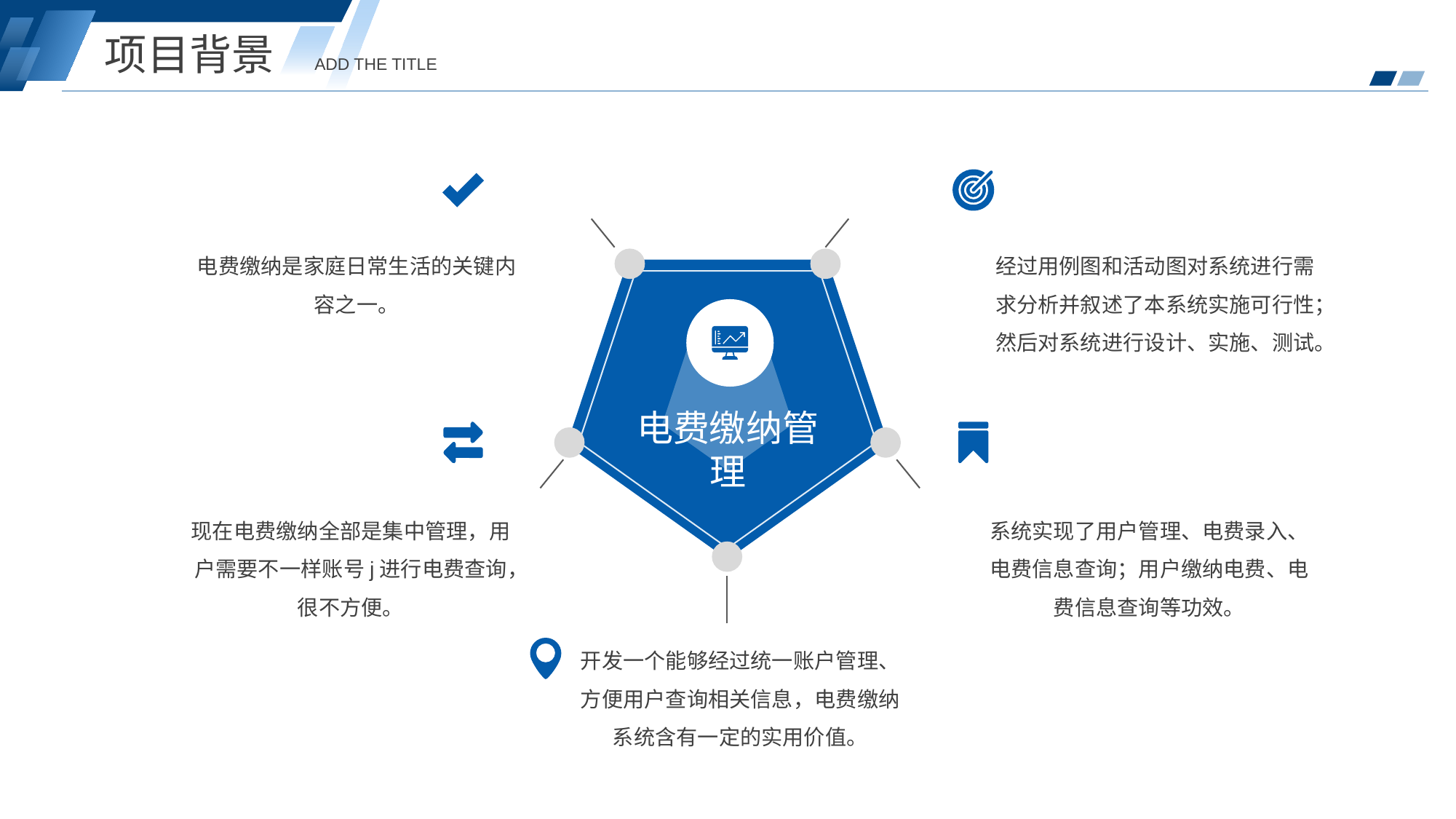

项目背景

ADD THE TITLE

电费缴纳是家庭日常生活的关键内容之一。
经过用例图和活动图对系统进行需求分析并叙述了本系统实施可行性；然后对系统进行设计、实施、测试。

电费缴纳管理

现在电费缴纳全部是集中管理，用户需要不一样账号j进行电费查询，很不方便。
系统实现了用户管理、电费录入、电费信息查询；用户缴纳电费、电费信息查询等功效。
开发一个能够经过统一账户管理、方便用户查询相关信息，电费缴纳系统含有一定的实用价值。